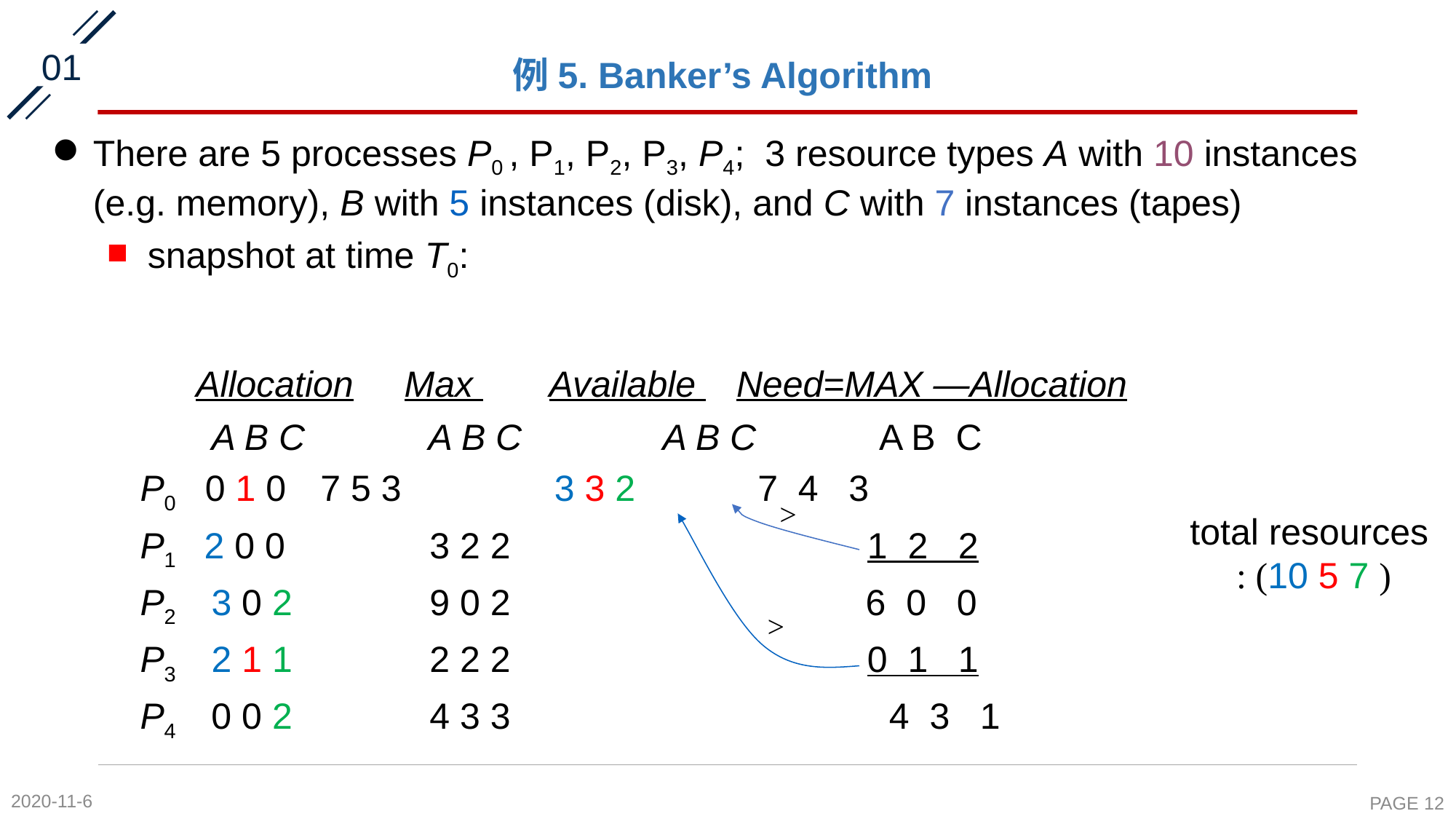

01
# 例5. Banker’s Algorithm
There are 5 processes P0 , P1, P2, P3, P4;  3 resource types A with 10 instances (e.g. memory), B with 5 instances (disk), and C with 7 instances (tapes)
snapshot at time T0:

	 Allocation     Max 	    Available    Need=MAX —Allocation
	   A B C 	   A B C              A B C            A B  C
P0     0 1 0	   7 5 3               3 3 2            7  4   3
P1	    2 0 0 	   3 2 2                                   1  2   2
P2	   3 0 2 	   9 0 2                                   6  0   0
P3	   2 1 1 	   2 2 2                                   0  1   1
P4	   0 0 2	   4 3 3  		                4  3   1
>
total resources
 : (10 5 7 )

>
2020-11-6
PAGE 12